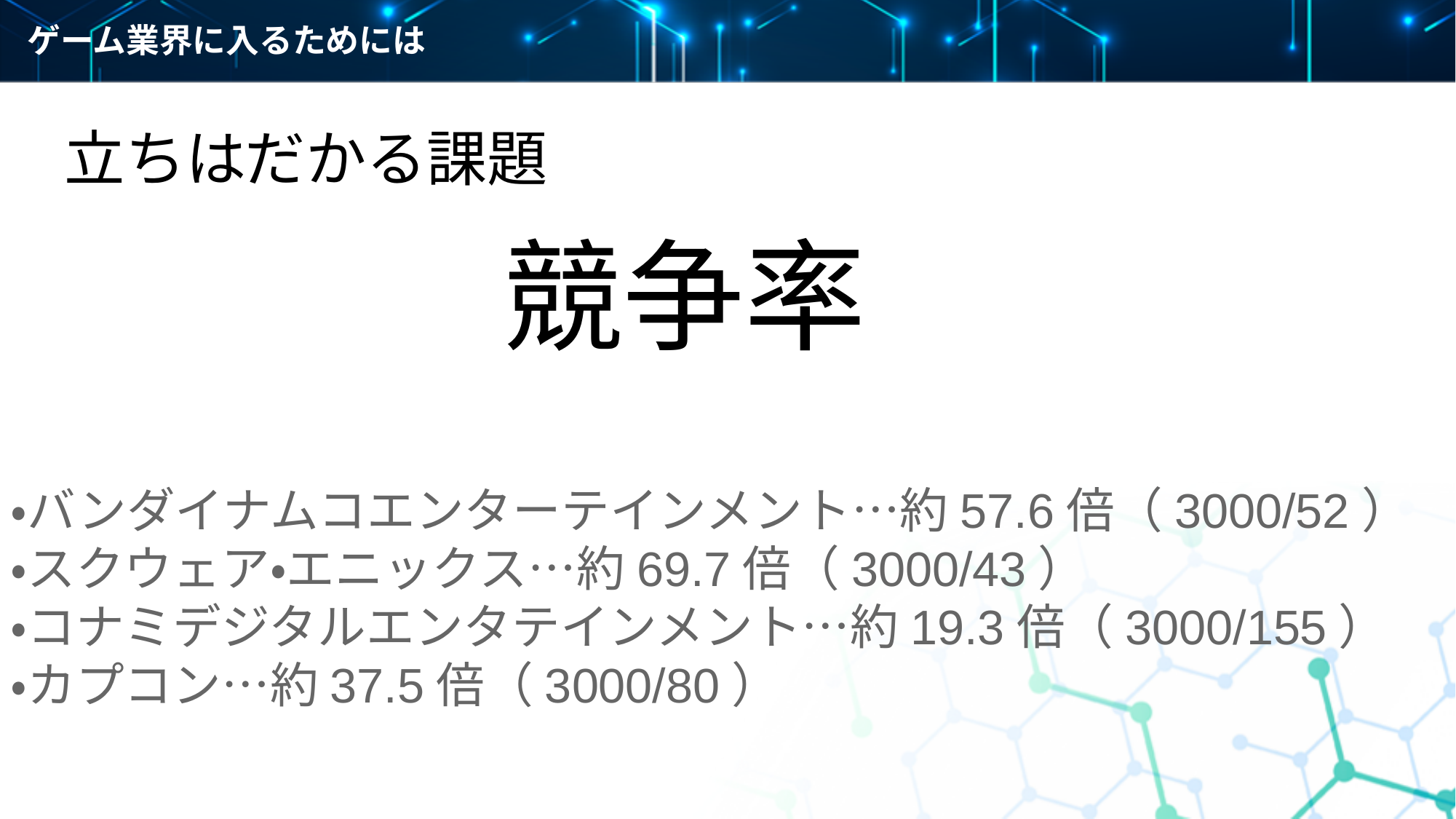

ゲーム業界に入るためには
立ちはだかる課題
競争率

・バンダイナムコエンターテインメント…約57.6倍（3000/52）
・スクウェア・エニックス…約69.7倍（3000/43）
・コナミデジタルエンタテインメント…約19.3倍（3000/155）
・カプコン…約37.5倍（3000/80）